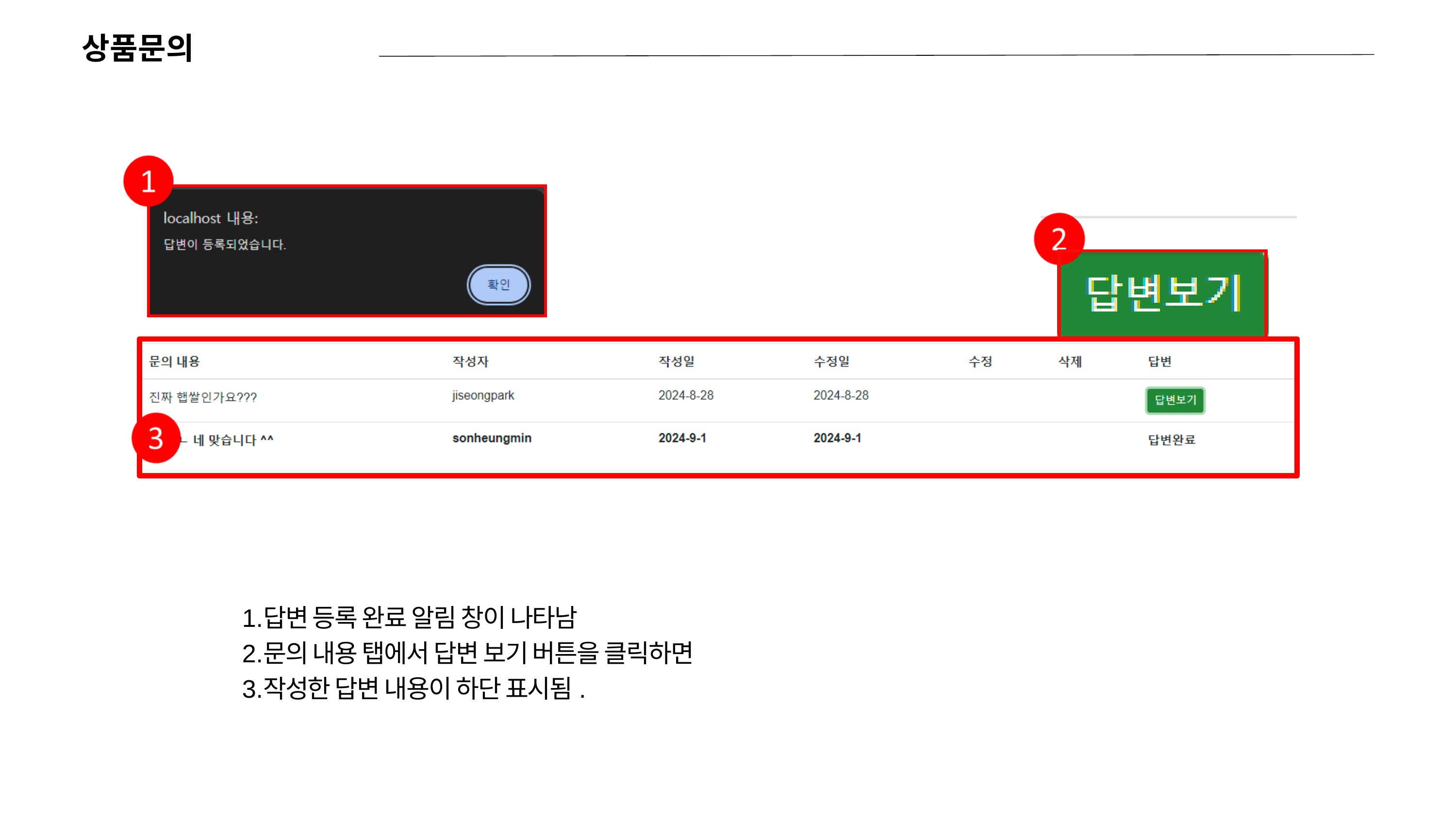

상품문의

답변 등록 완료 알림 창이 나타남
문의 내용 탭에서 답변 보기 버튼을 클릭하면
작성한 답변 내용이 하단 표시됨.